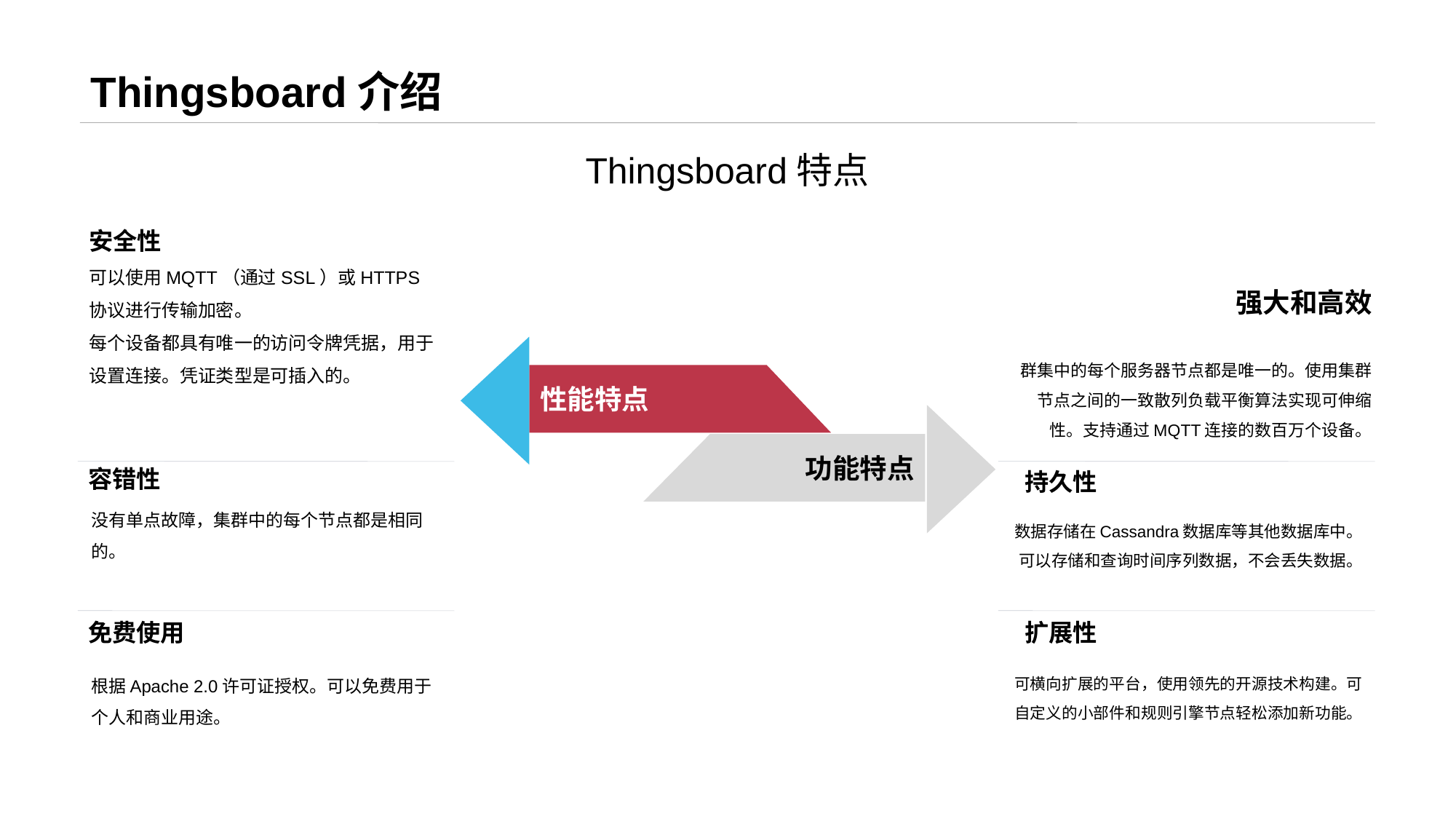

Thingsboard介绍
Thingsboard特点
安全性
可以使用MQTT（通过SSL）或HTTPS协议进行传输加密。
每个设备都具有唯一的访问令牌凭据，用于设置连接。凭证类型是可插入的。
强大和高效
群集中的每个服务器节点都是唯一的。使用集群节点之间的一致散列负载平衡算法实现可伸缩性。支持通过MQTT连接的数百万个设备。
性能特点

功能特点

容错性

持久性
没有单点故障，集群中的每个节点都是相同的。
数据存储在Cassandra数据库等其他数据库中。可以存储和查询时间序列数据，不会丢失数据。

扩展性
免费使用
根据Apache 2.0许可证授权。可以免费用于个人和商业用途。
可横向扩展的平台，使用领先的开源技术构建。可自定义的小部件和规则引擎节点轻松添加新功能。